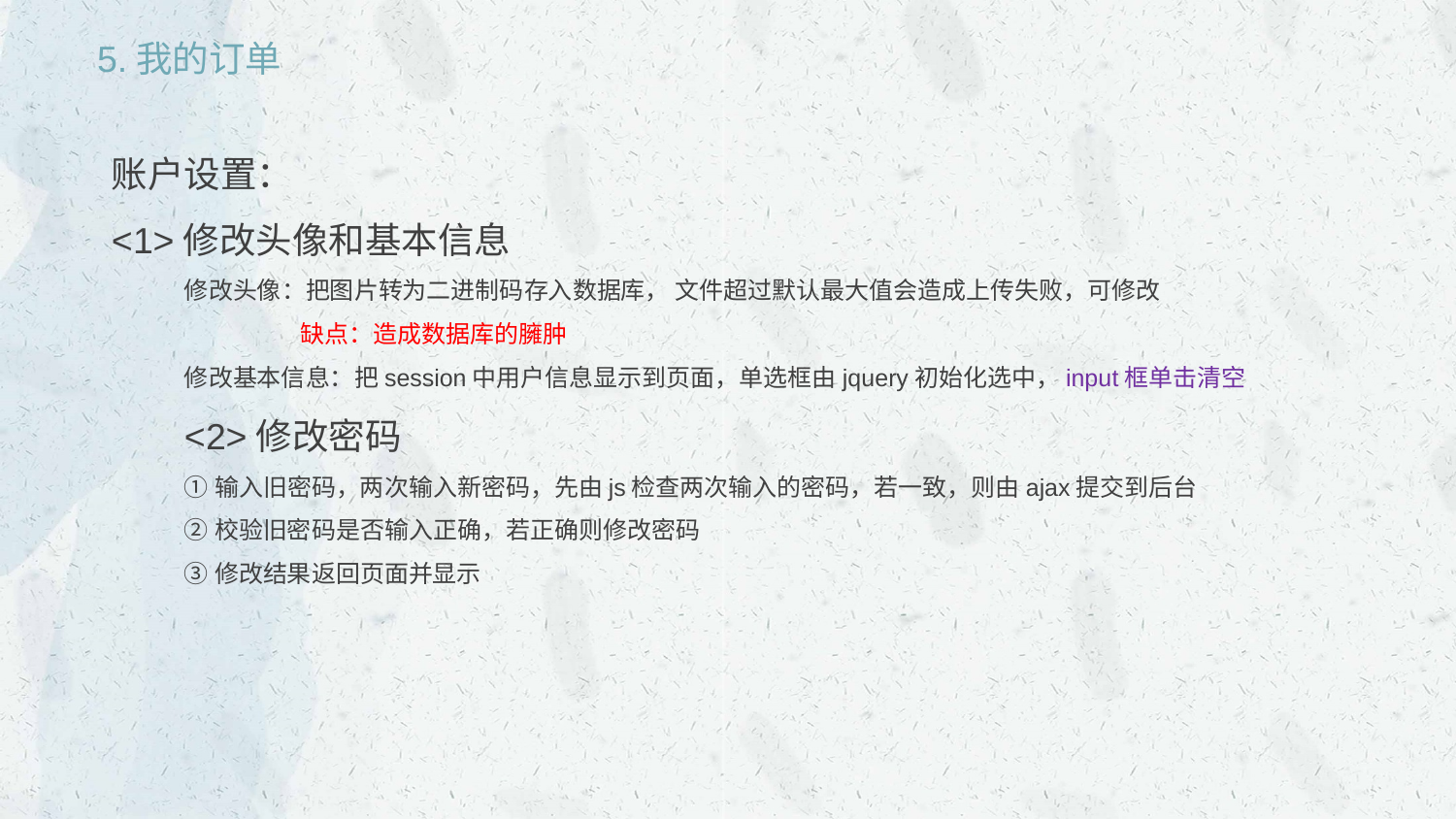

5.我的订单
账户设置：
<1>修改头像和基本信息
修改头像：把图片转为二进制码存入数据库， 文件超过默认最大值会造成上传失败，可修改
	       缺点：造成数据库的臃肿
修改基本信息：把session中用户信息显示到页面，单选框由jquery初始化选中，input框单击清空
<2>修改密码
①输入旧密码，两次输入新密码，先由js检查两次输入的密码，若一致，则由ajax提交到后台
②校验旧密码是否输入正确，若正确则修改密码
③修改结果返回页面并显示